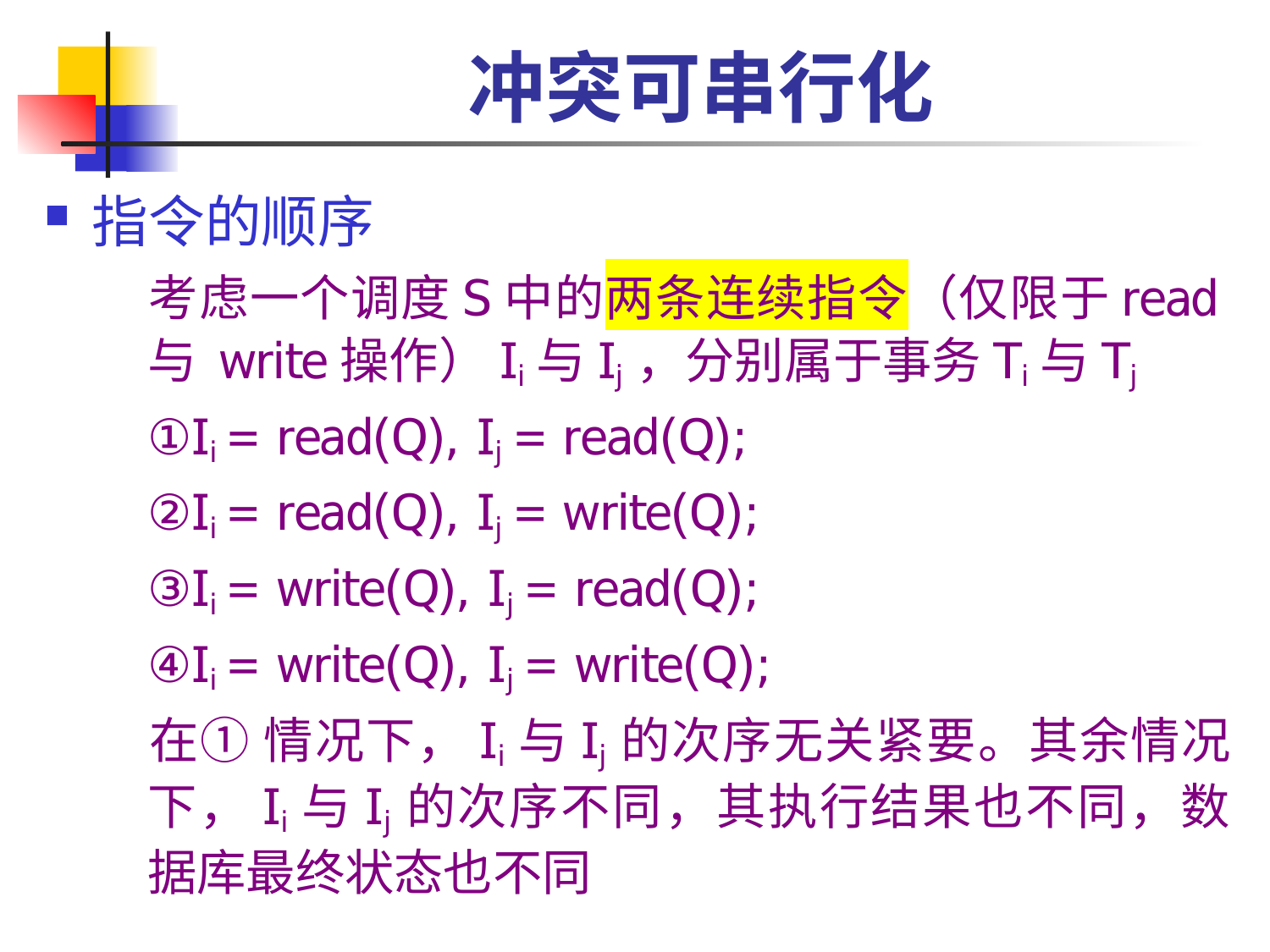

# 冲突可串行化
指令的顺序
	考虑一个调度S中的两条连续指令（仅限于read与 write操作）Ii与Ij，分别属于事务Ti与Tj
	①Ii = read(Q), Ij = read(Q);
	②Ii = read(Q), Ij = write(Q);
	③Ii = write(Q), Ij = read(Q);
	④Ii = write(Q), Ij = write(Q);
	在① 情况下，Ii与Ij的次序无关紧要。其余情况下，Ii与Ij的次序不同，其执行结果也不同，数据库最终状态也不同